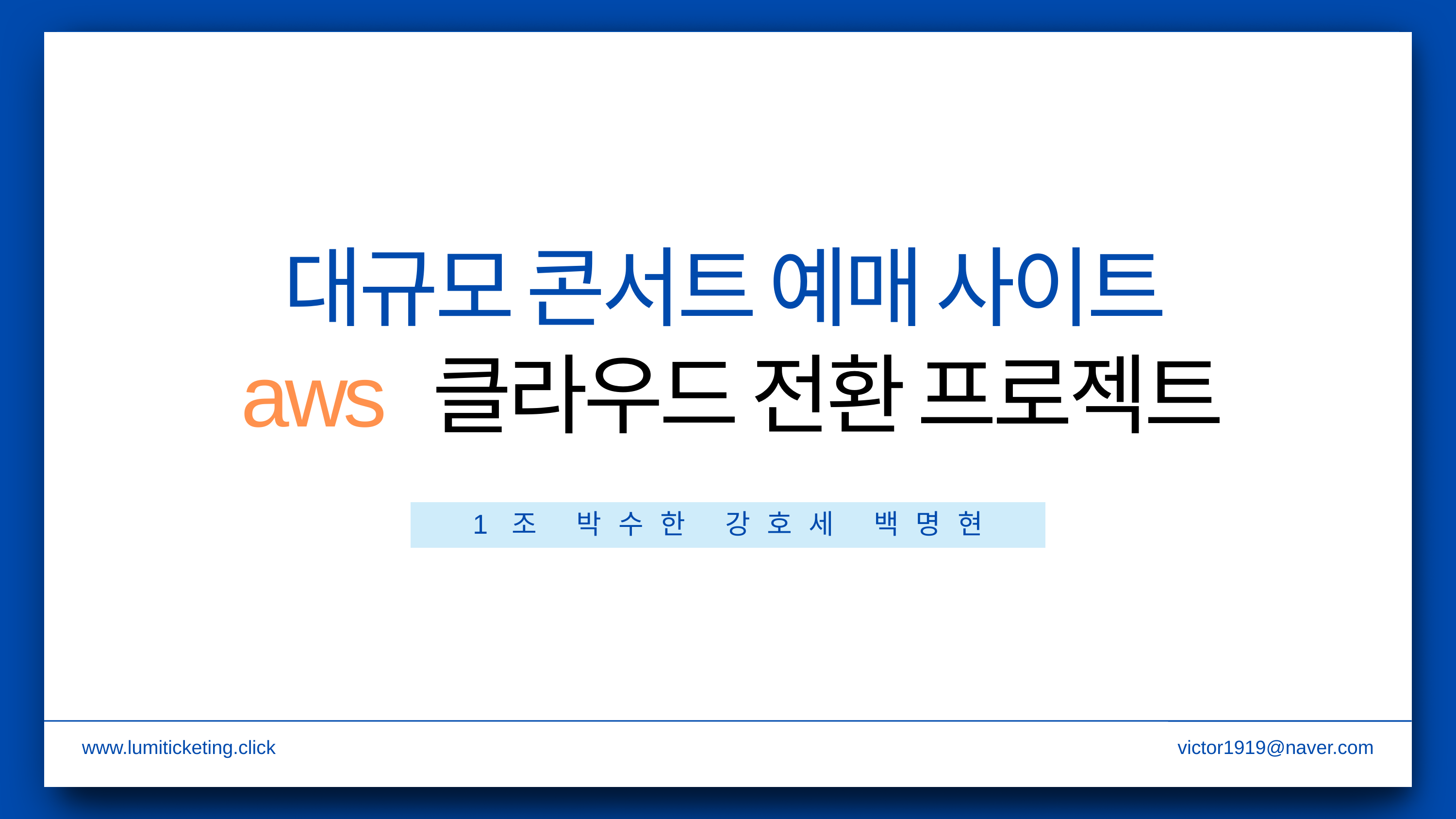

대규모 콘서트 예매 사이트
aws 클라우드 전환 프로젝트

1조 박수한 강호세 백명현

www.lumiticketing.click
victor1919@naver.com